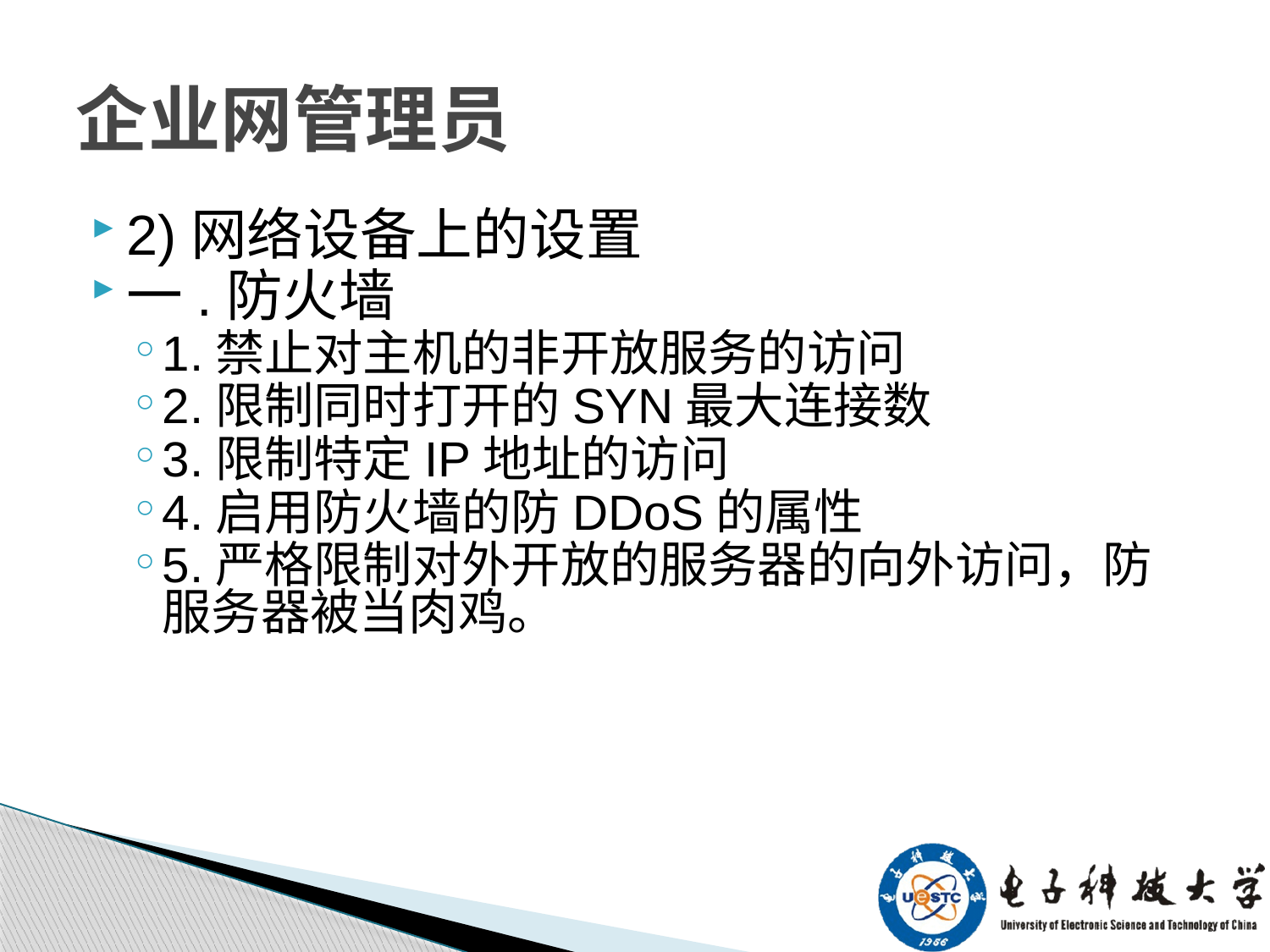

# 企业网管理员
2)网络设备上的设置
一.防火墙
1.禁止对主机的非开放服务的访问
2.限制同时打开的SYN最大连接数
3.限制特定IP地址的访问
4.启用防火墙的防DDoS的属性
5.严格限制对外开放的服务器的向外访问，防服务器被当肉鸡。